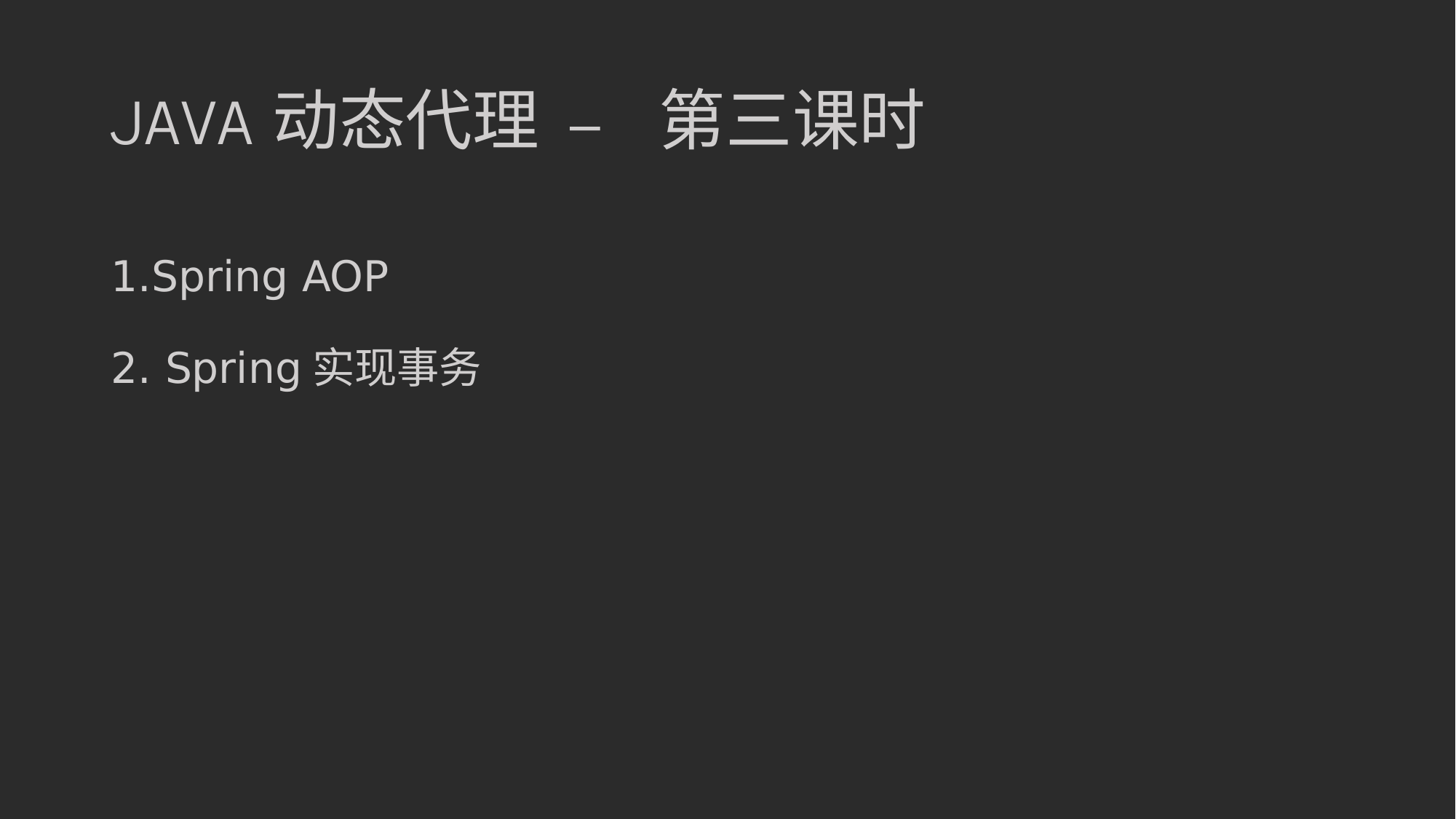

# JAVA动态代理 - 第三课时
Spring AOP
 Spring实现事务